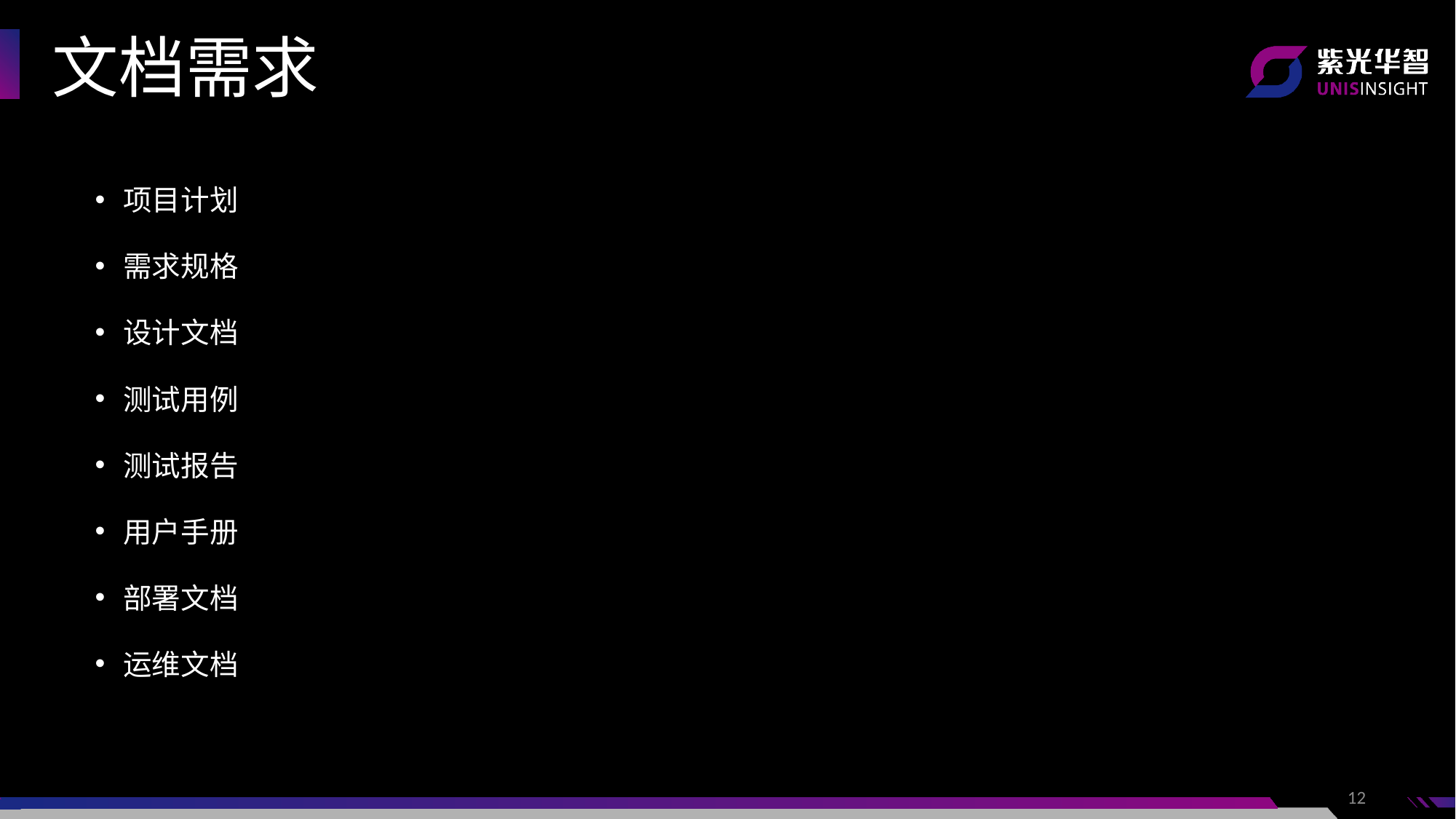

文档需求
项目计划
需求规格
设计文档
测试用例
测试报告
用户手册
部署文档
运维文档